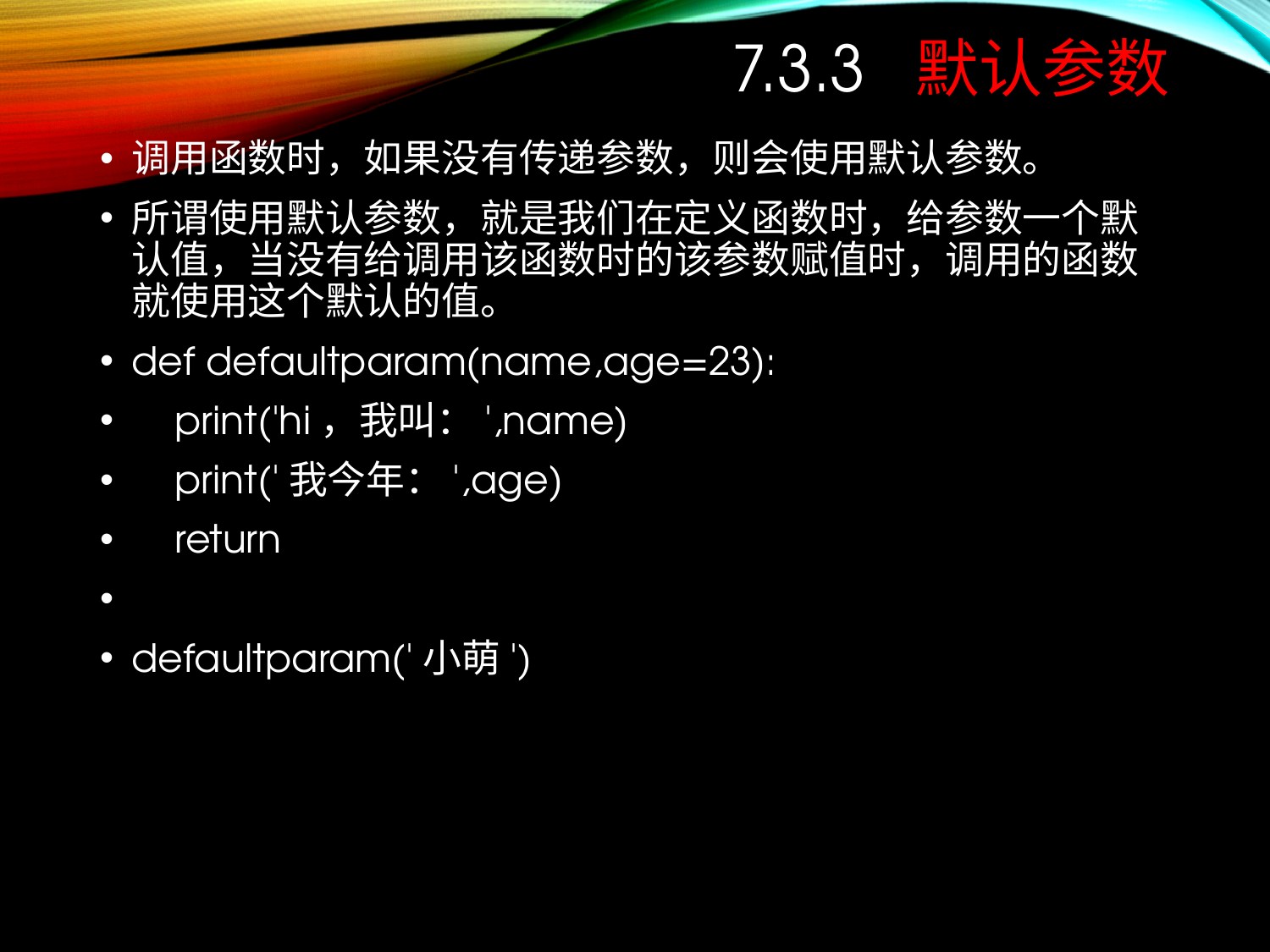

# 7.3.3  默认参数
调用函数时，如果没有传递参数，则会使用默认参数。
所谓使用默认参数，就是我们在定义函数时，给参数一个默认值，当没有给调用该函数时的该参数赋值时，调用的函数就使用这个默认的值。
def defaultparam(name,age=23):
    print('hi，我叫：',name)
    print('我今年：',age)
    return

defaultparam('小萌')